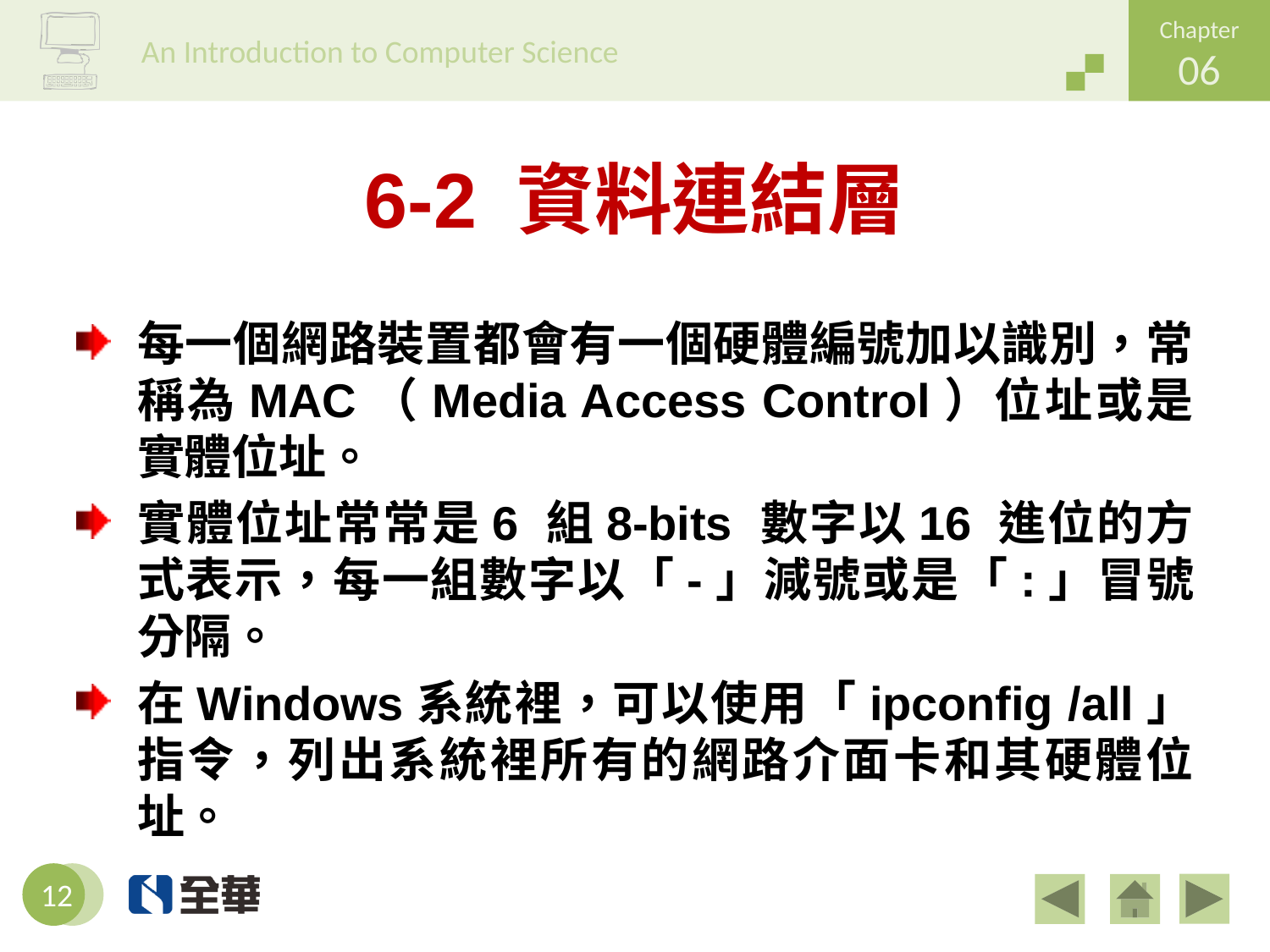

# 6-2 資料連結層
每一個網路裝置都會有一個硬體編號加以識別，常稱為MAC（Media Access Control）位址或是實體位址。
實體位址常常是6 組8-bits 數字以16 進位的方式表示，每一組數字以「-」減號或是「:」冒號分隔。
在Windows系統裡，可以使用「ipconfig /all」指令，列出系統裡所有的網路介面卡和其硬體位址。